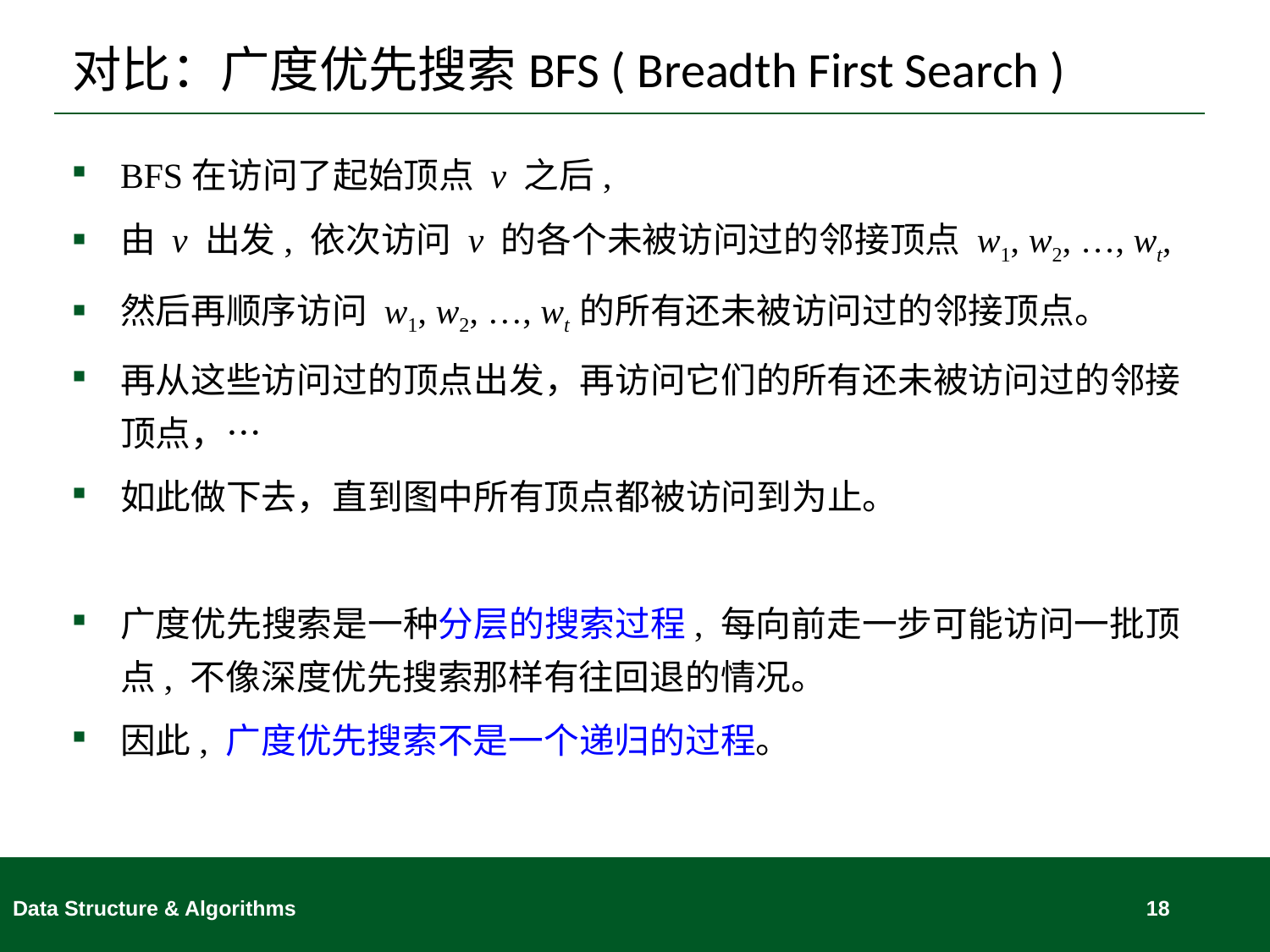

# 对比：广度优先搜索BFS ( Breadth First Search )
BFS在访问了起始顶点 v 之后,
由 v 出发, 依次访问 v 的各个未被访问过的邻接顶点 w1, w2, …, wt,
然后再顺序访问 w1, w2, …, wt 的所有还未被访问过的邻接顶点。
再从这些访问过的顶点出发，再访问它们的所有还未被访问过的邻接顶点，…
如此做下去，直到图中所有顶点都被访问到为止。

广度优先搜索是一种分层的搜索过程, 每向前走一步可能访问一批顶点, 不像深度优先搜索那样有往回退的情况。
因此, 广度优先搜索不是一个递归的过程。

Data Structure & Algorithms
18